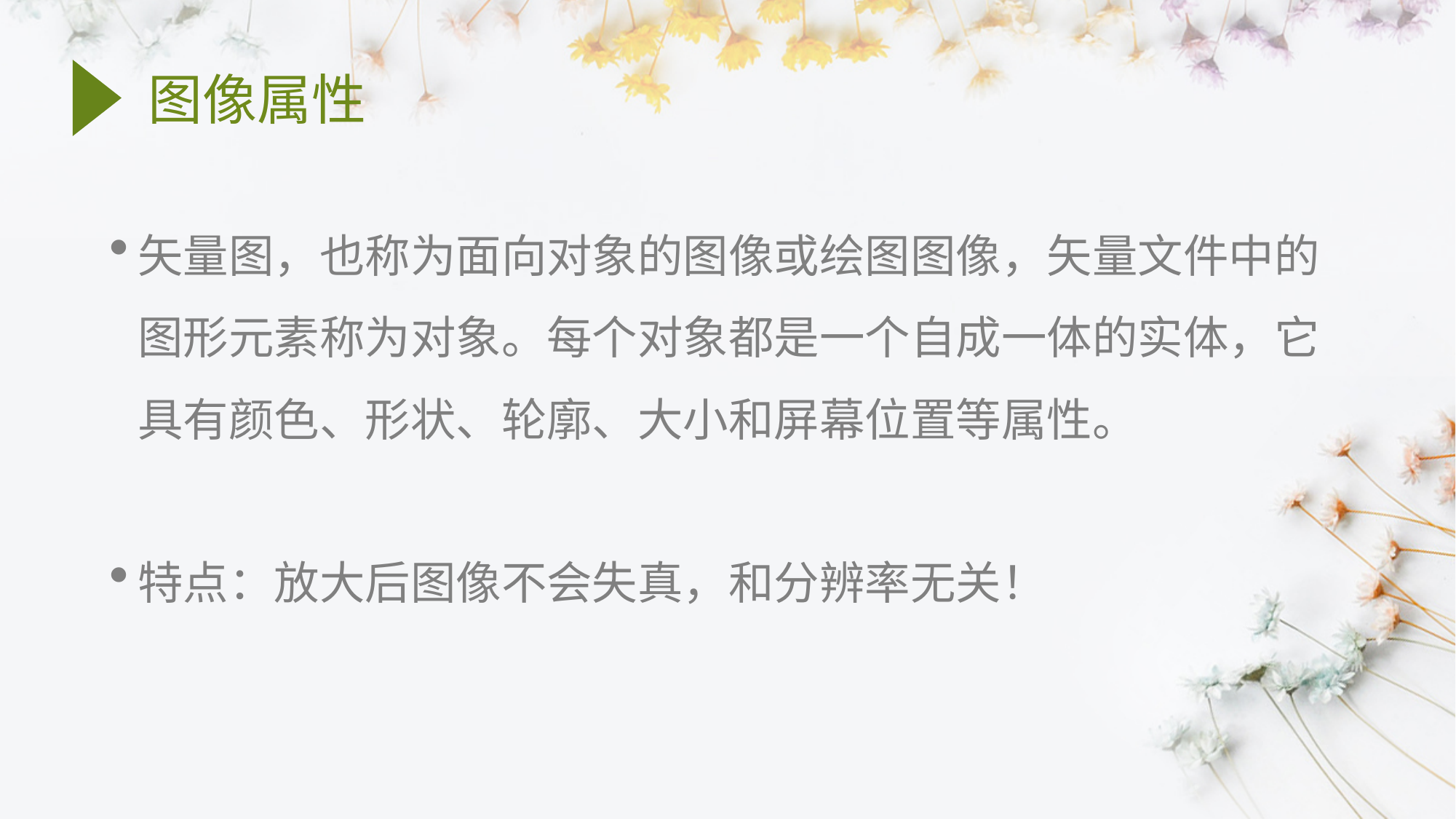

# 图像属性
矢量图，也称为面向对象的图像或绘图图像，矢量文件中的图形元素称为对象。每个对象都是一个自成一体的实体，它具有颜色、形状、轮廓、大小和屏幕位置等属性。

特点：放大后图像不会失真，和分辨率无关！